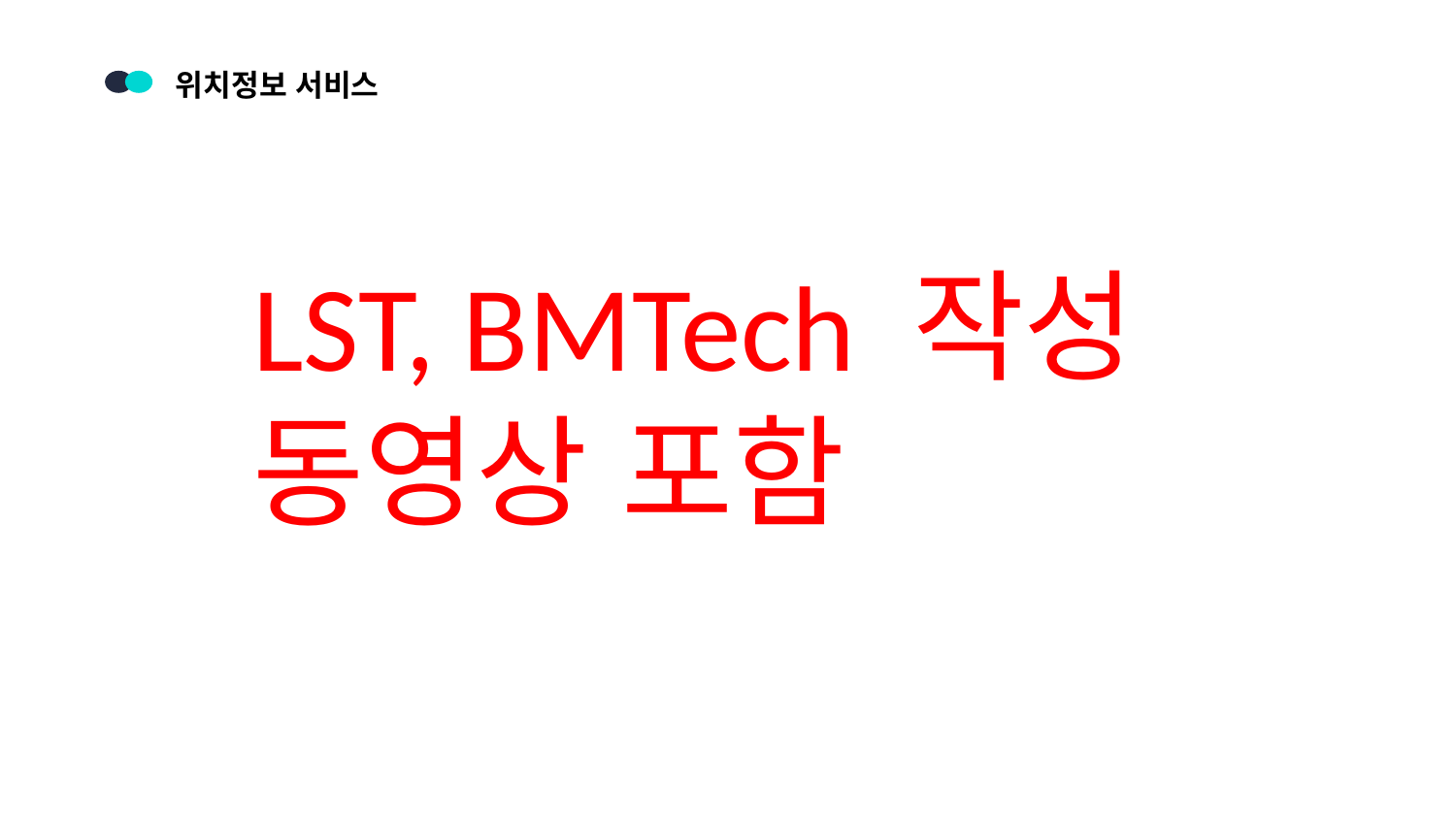

위치정보 서비스

LST, BMTech 작성
동영상 포함